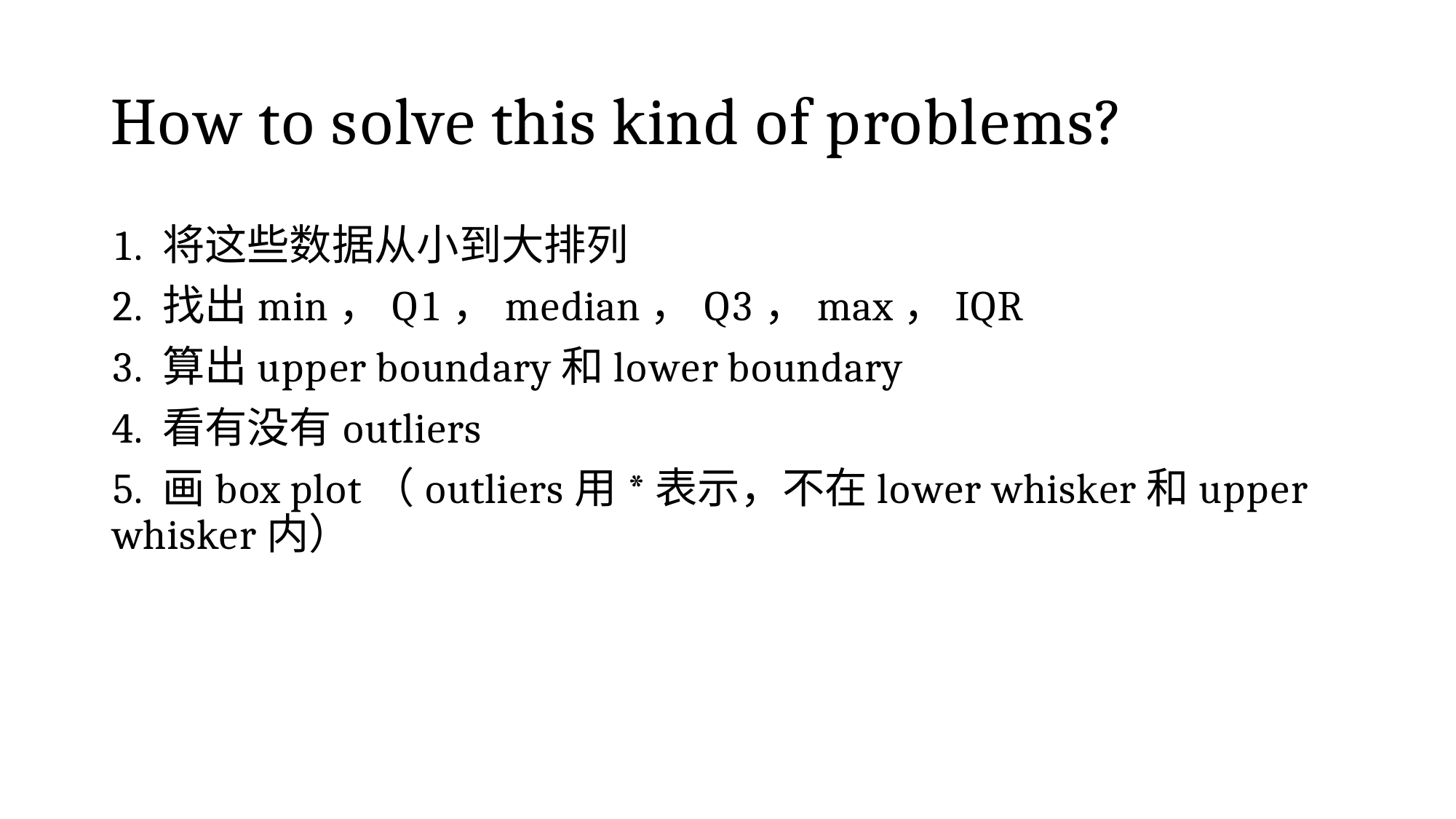

# How to solve this kind of problems?
1. 将这些数据从小到大排列
2. 找出min，Q1，median，Q3，max，IQR
3. 算出upper boundary和lower boundary
4. 看有没有outliers
5. 画box plot（outliers用*表示，不在lower whisker和upper whisker内）